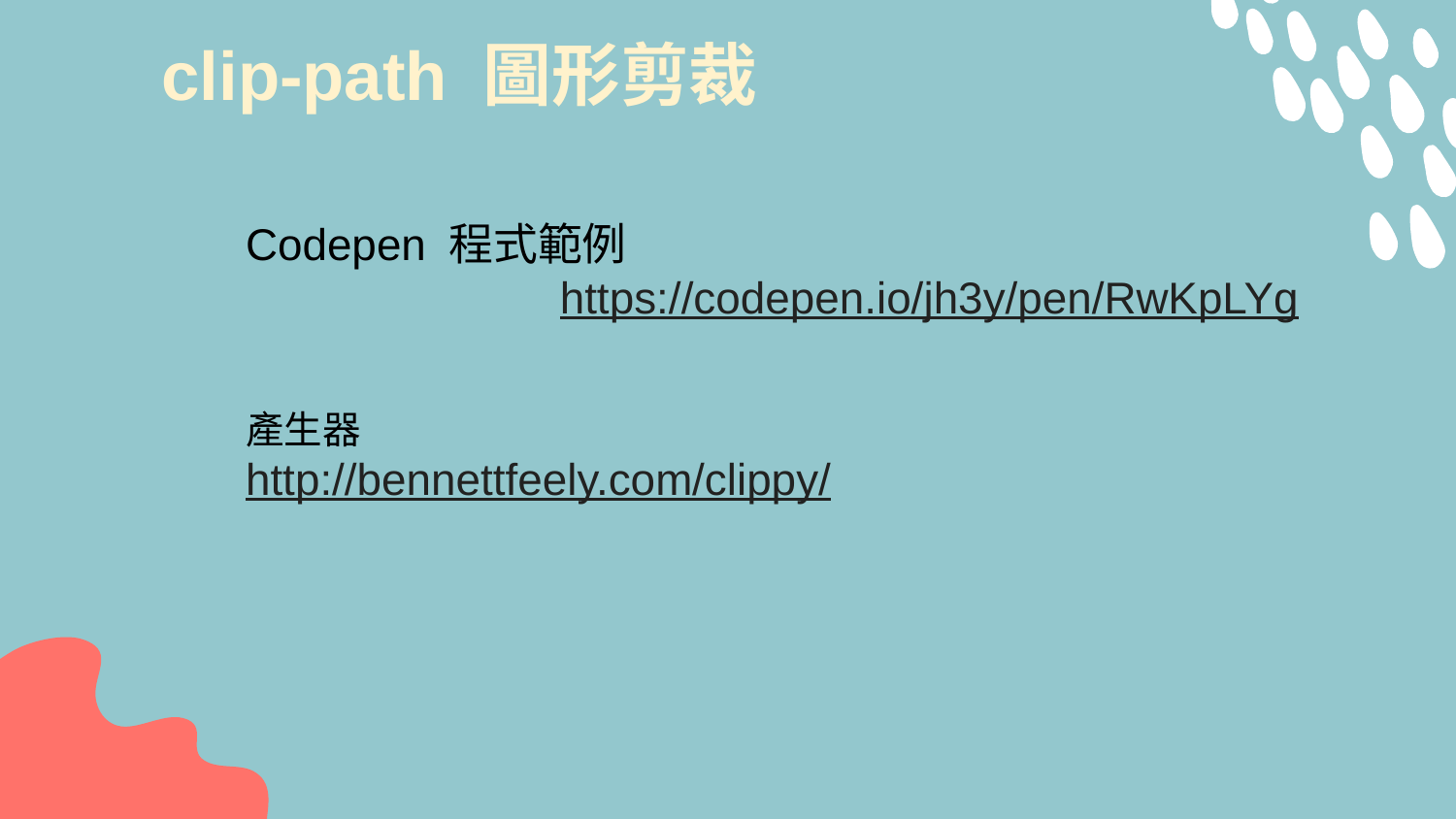

# clip-path 圖形剪裁
Codepen 程式範例		 					 https://codepen.io/jh3y/pen/RwKpLYg
產生器
http://bennettfeely.com/clippy/